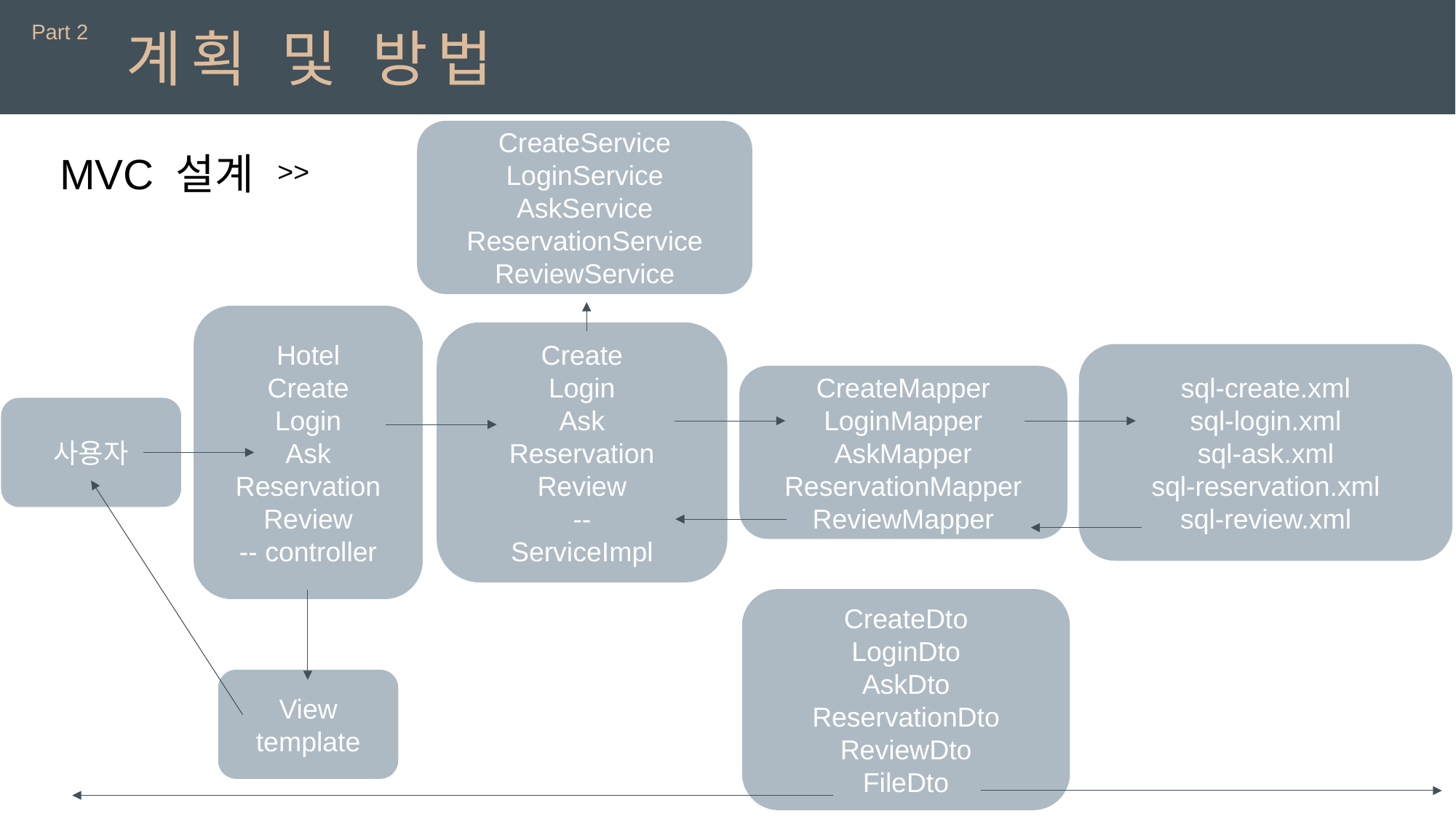

Part 2
계획 및 방법
CreateService
LoginService
AskService
ReservationService
ReviewService
   MVC 설계
>>

Hotel
Create
Login
Ask
Reservation
Review
-- controller

Create
Login
Ask
Reservation
Review
--
ServiceImpl
sql-create.xml
sql-login.xml
sql-ask.xml
sql-reservation.xml
sql-review.xml
CreateMapper
LoginMapper
AskMapper
ReservationMapper
ReviewMapper
사용자
CreateDto
LoginDto
AskDto
ReservationDto
ReviewDto
FileDto
View
template